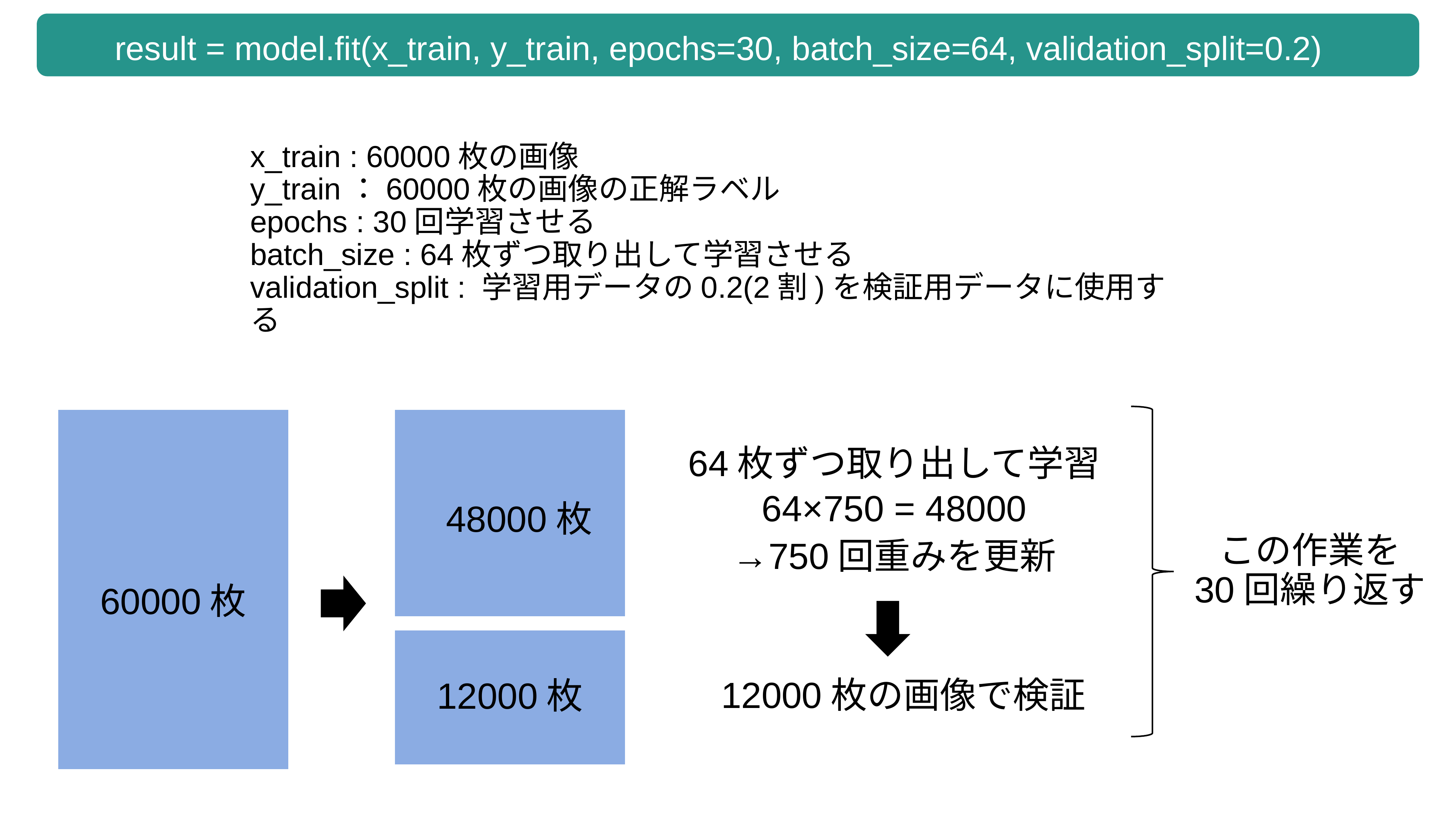

result = model.fit(x_train, y_train, epochs=30, batch_size=64, validation_split=0.2)
x_train : 60000枚の画像
y_train：60000枚の画像の正解ラベル
epochs : 30回学習させる
batch_size : 64枚ずつ取り出して学習させる
validation_split : 学習用データの0.2(2割)を検証用データに使用する

64枚ずつ取り出して学習
64×750 = 48000
48000枚
この作業を
30回繰り返す
→750回重みを更新

60000枚

12000枚の画像で検証
12000枚